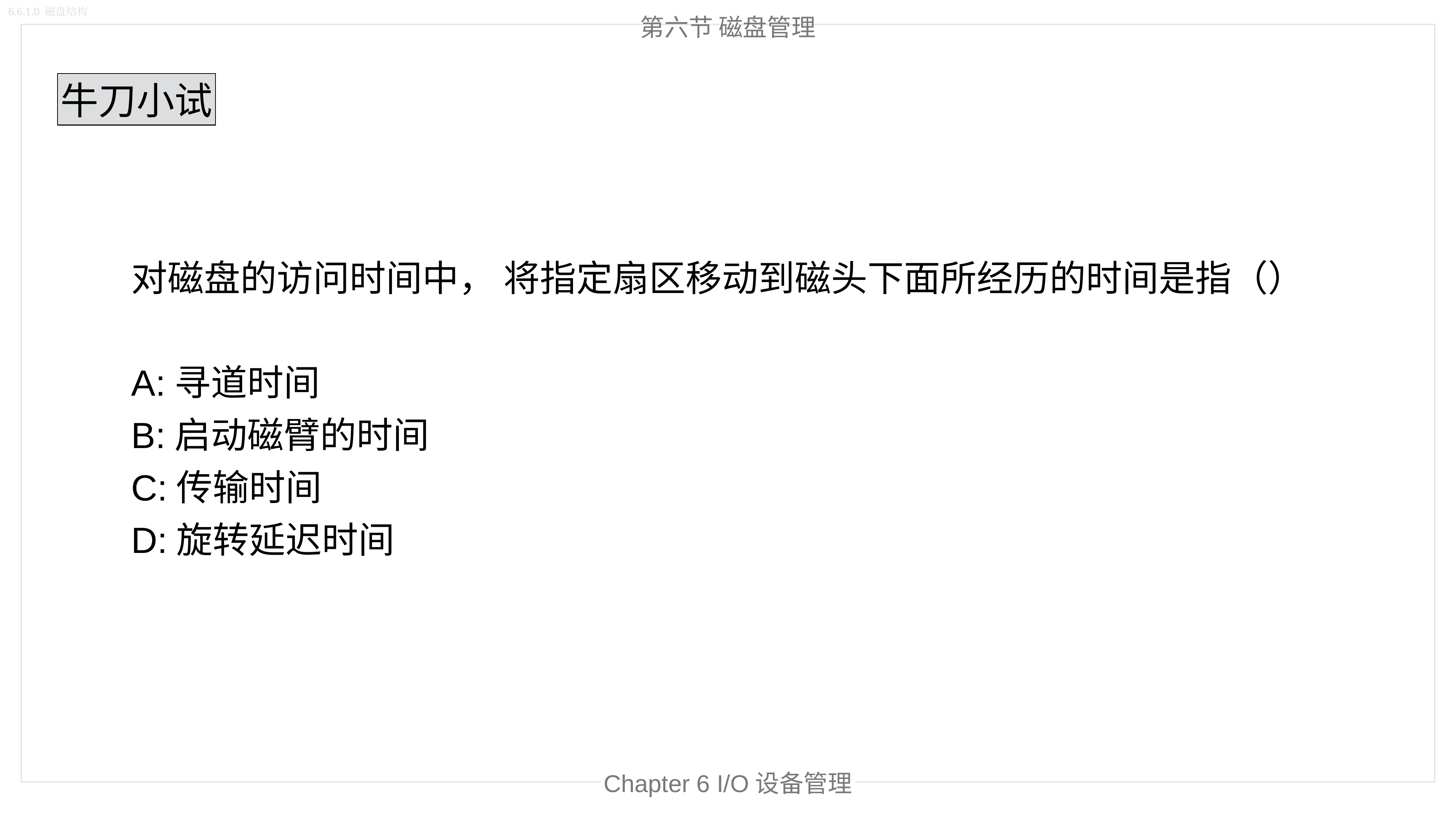

6.6.1.0 磁盘结构
第六节 磁盘管理

牛刀小试
对磁盘的访问时间中， 将指定扇区移动到磁头下面所经历的时间是指（）

A:寻道时间
B:启动磁臂的时间
C:传输时间
D:旋转延迟时间
Chapter 6 I/O设备管理